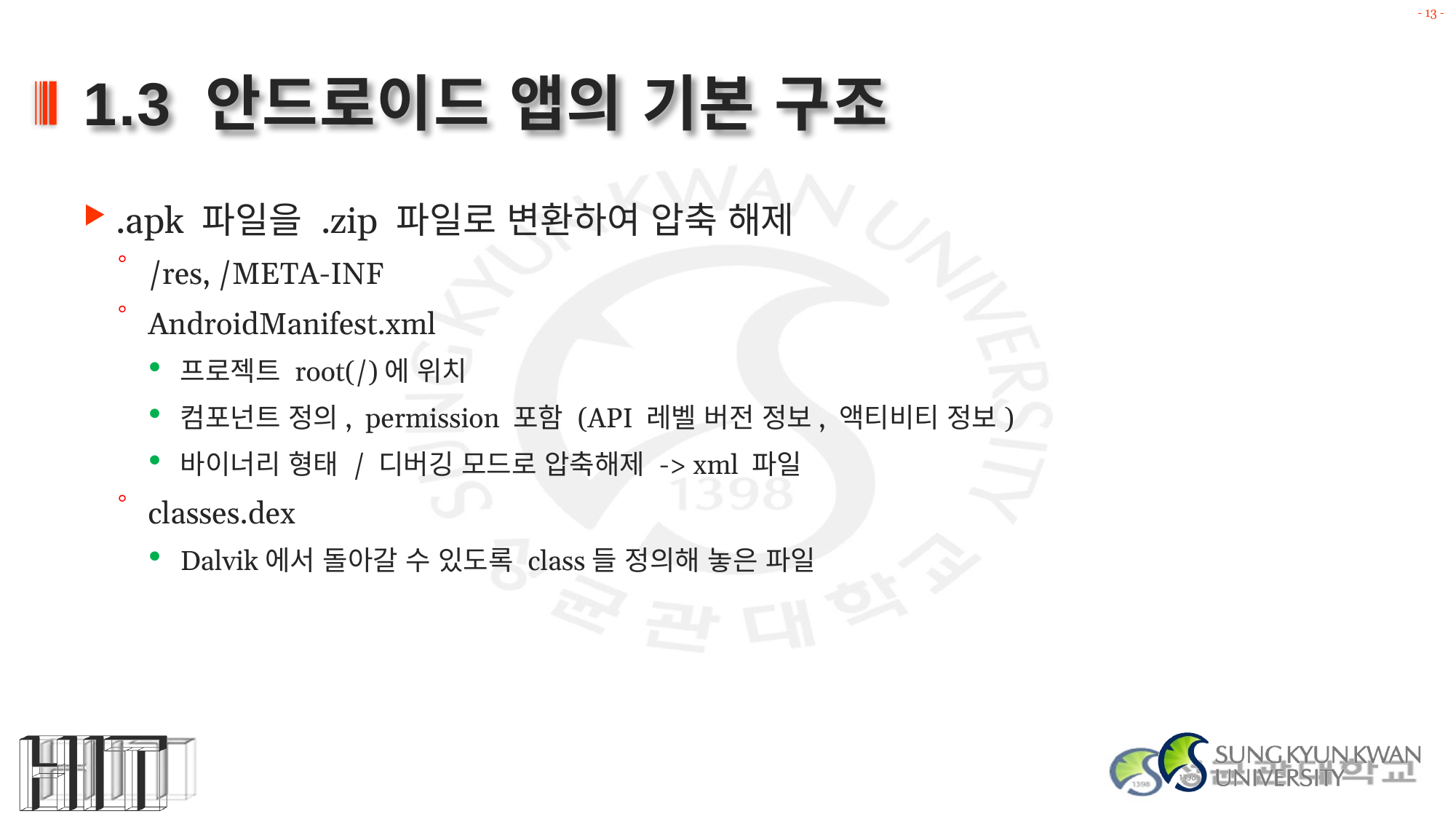

# 1.3 안드로이드 앱의 기본 구조
.apk 파일을 .zip 파일로 변환하여 압축 해제
/res, /META-INF
AndroidManifest.xml
프로젝트 root(/)에 위치
컴포넌트 정의,  permission 포함 (API 레벨 버전 정보, 액티비티 정보)
바이너리 형태 / 디버깅 모드로 압축해제 -> xml 파일
classes.dex
Dalvik에서 돌아갈 수 있도록 class들 정의해 놓은 파일